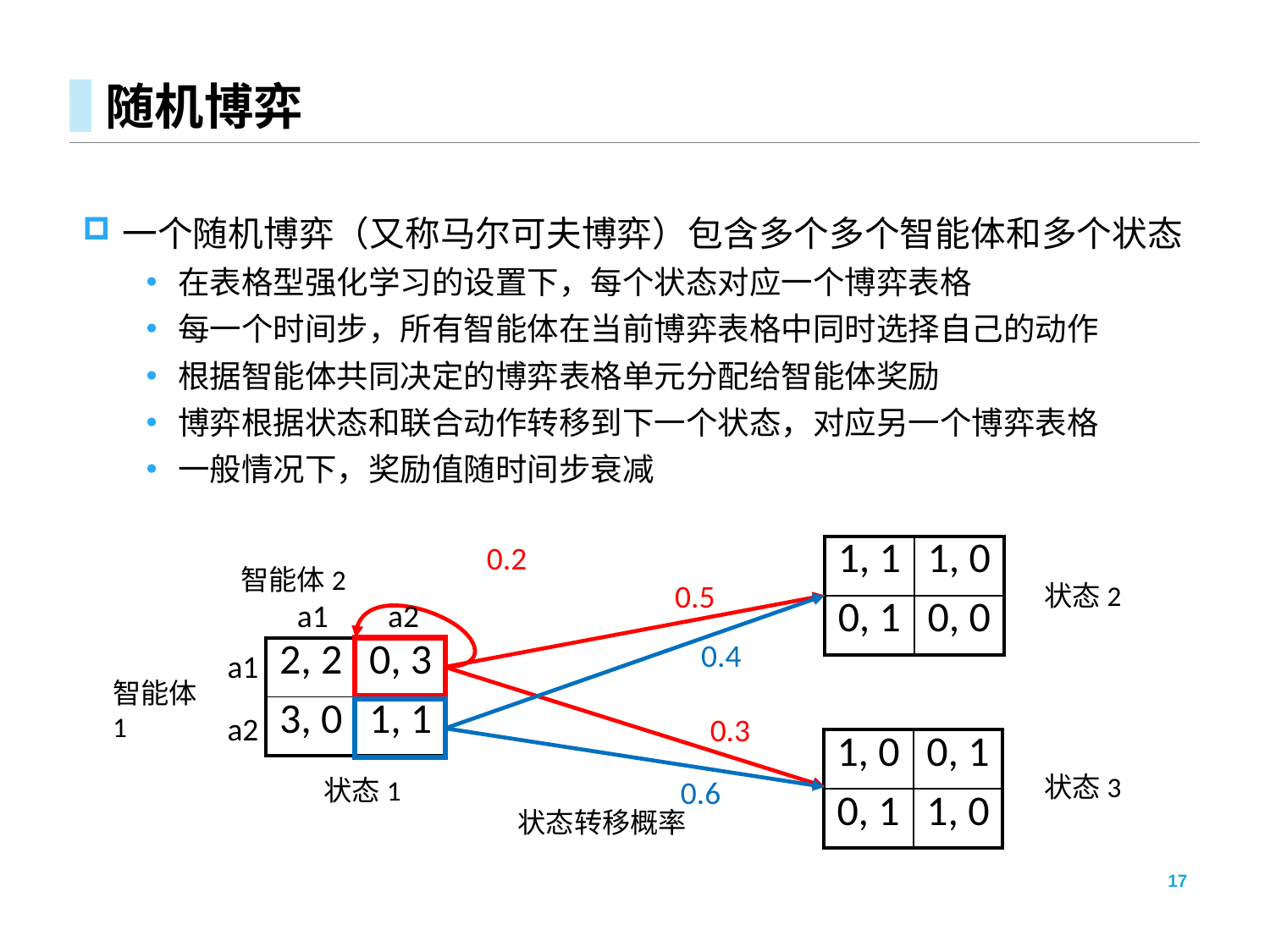

# 随机博弈
一个随机博弈（又称马尔可夫博弈）包含多个多个智能体和多个状态
在表格型强化学习的设置下，每个状态对应一个博弈表格
每一个时间步，所有智能体在当前博弈表格中同时选择自己的动作
根据智能体共同决定的博弈表格单元分配给智能体奖励
博弈根据状态和联合动作转移到下一个状态，对应另一个博弈表格
一般情况下，奖励值随时间步衰减
0.2
| 1, 1 | 1, 0 |
| --- | --- |
| 0, 1 | 0, 0 |
智能体2
0.5
状态2
a1
a2
0.4
| 2, 2 | 0, 3 |
| --- | --- |
| 3, 0 | 1, 1 |

a1
智能体1

a2
0.3
| 1, 0 | 0, 1 |
| --- | --- |
| 0, 1 | 1, 0 |
状态3
状态1
0.6
状态转移概率
17